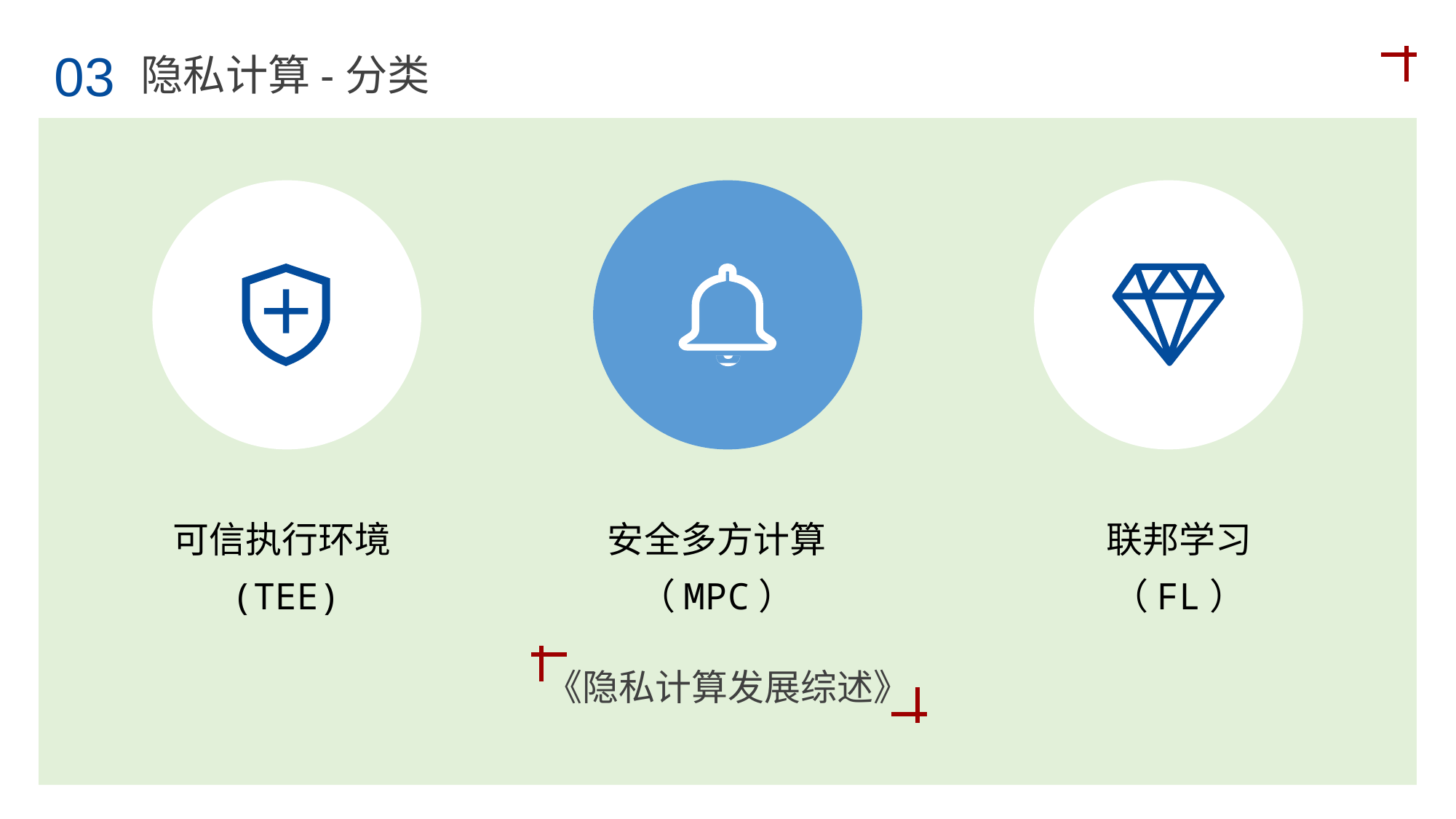

03
隐私计算-分类

可信执行环境(TEE)
安全多方计算
（MPC）
联邦学习
（FL）
《隐私计算发展综述》